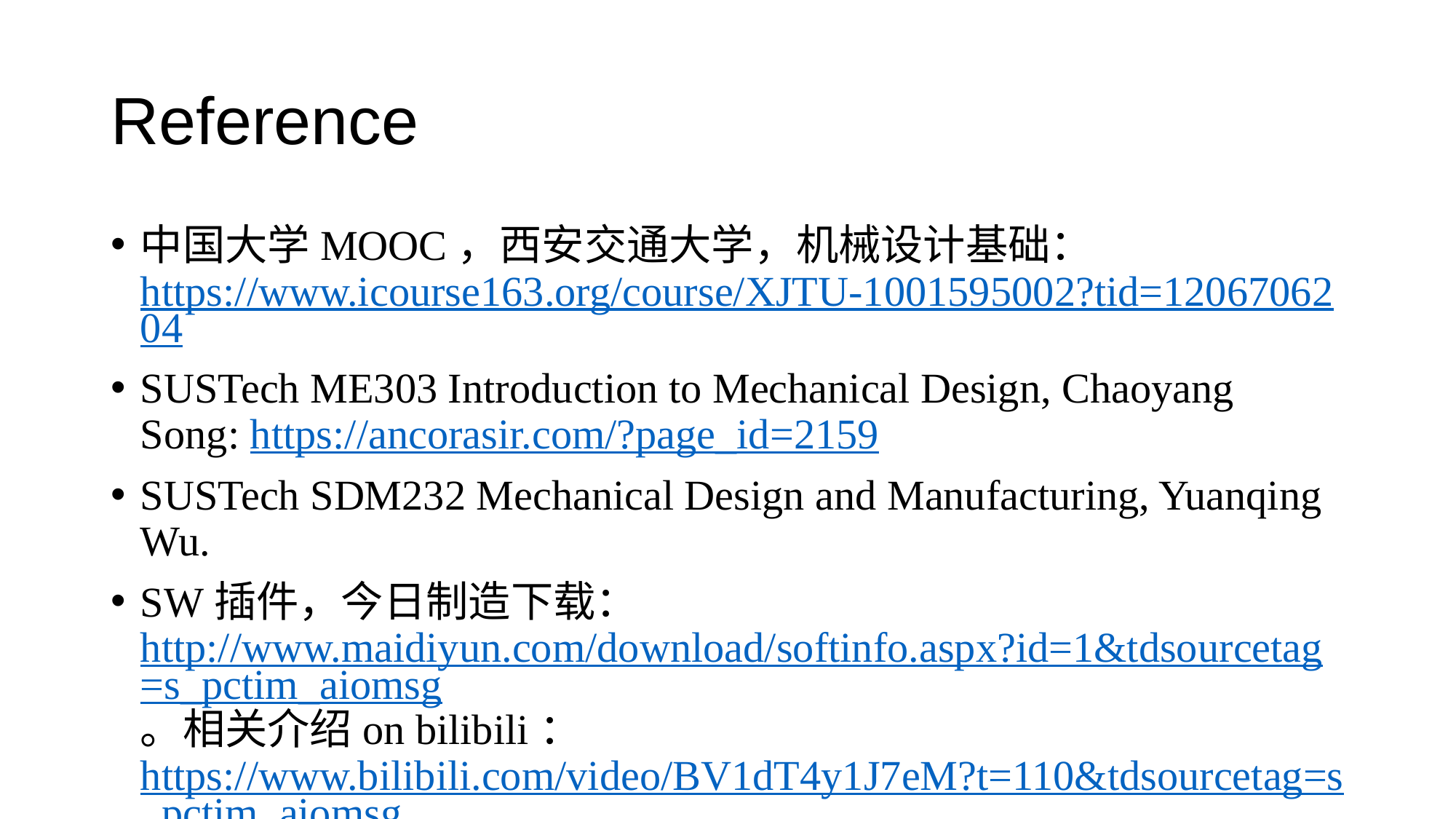

# Reference
中国大学MOOC，西安交通大学，机械设计基础：https://www.icourse163.org/course/XJTU-1001595002?tid=1206706204
SUSTech ME303 Introduction to Mechanical Design, Chaoyang Song: https://ancorasir.com/?page_id=2159
SUSTech SDM232 Mechanical Design and Manufacturing, Yuanqing Wu.
SW插件，今日制造下载：http://www.maidiyun.com/download/softinfo.aspx?id=1&tdsourcetag=s_pctim_aiomsg。相关介绍on bilibili：https://www.bilibili.com/video/BV1dT4y1J7eM?t=110&tdsourcetag=s_pctim_aiomsg